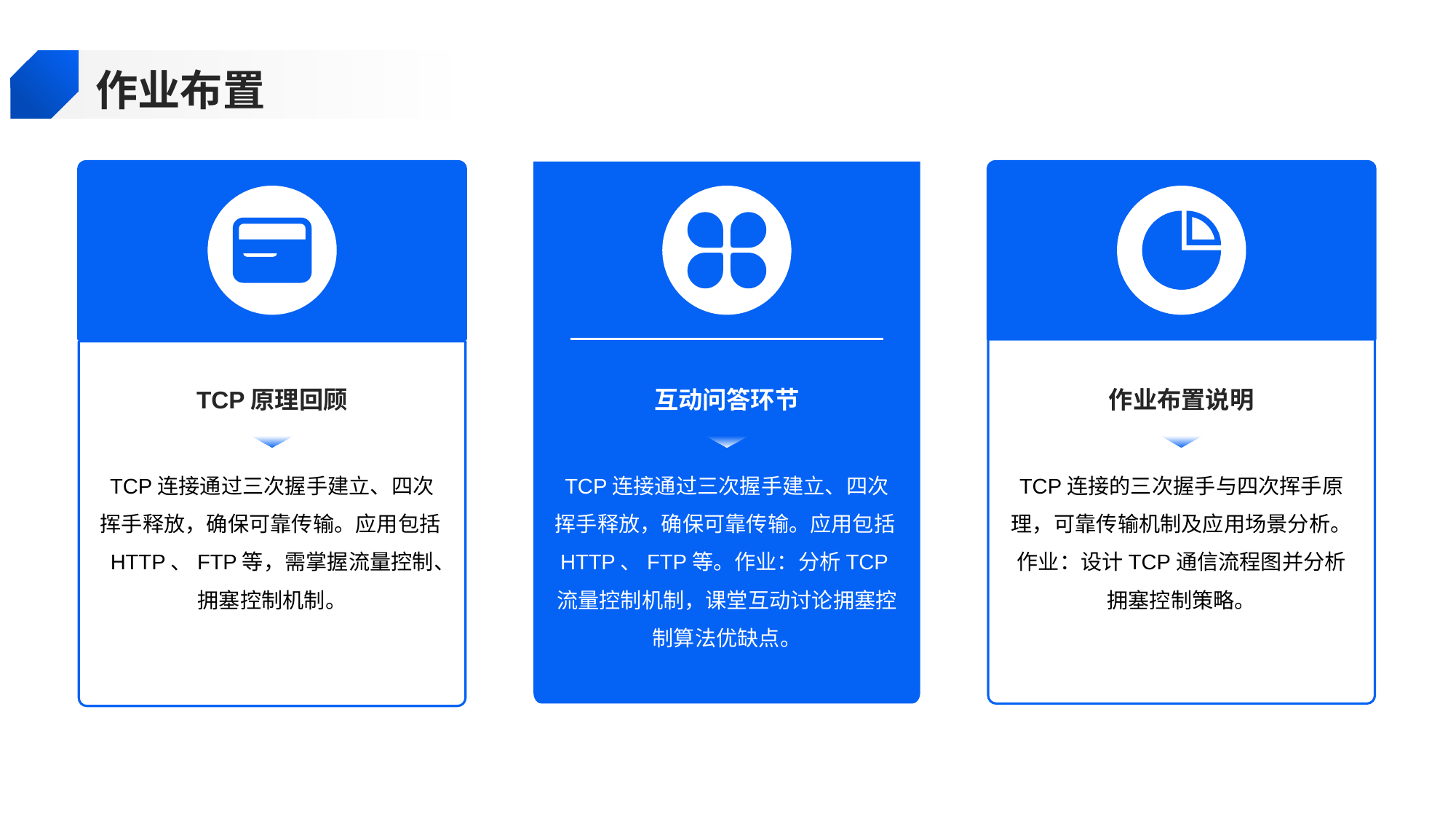

作业布置

TCP原理回顾
互动问答环节
作业布置说明

TCP连接通过三次握手建立、四次挥手释放，确保可靠传输。应用包括HTTP、FTP等，需掌握流量控制、拥塞控制机制。
TCP连接通过三次握手建立、四次挥手释放，确保可靠传输。应用包括HTTP、FTP等。作业：分析TCP流量控制机制，课堂互动讨论拥塞控制算法优缺点。
TCP连接的三次握手与四次挥手原理，可靠传输机制及应用场景分析。作业：设计TCP通信流程图并分析拥塞控制策略。